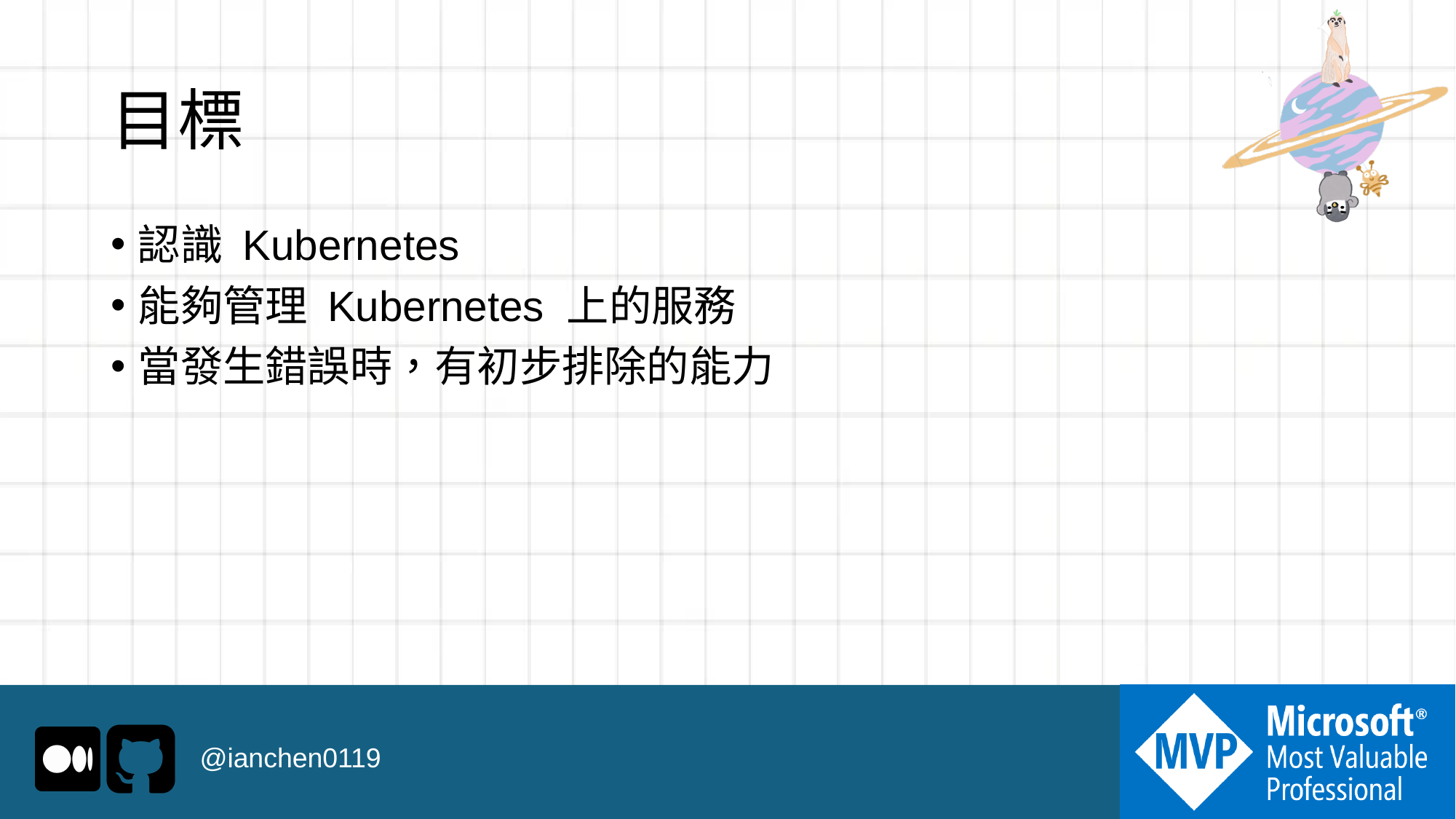

# 目標
認識 Kubernetes
能夠管理 Kubernetes 上的服務
當發生錯誤時，有初步排除的能力